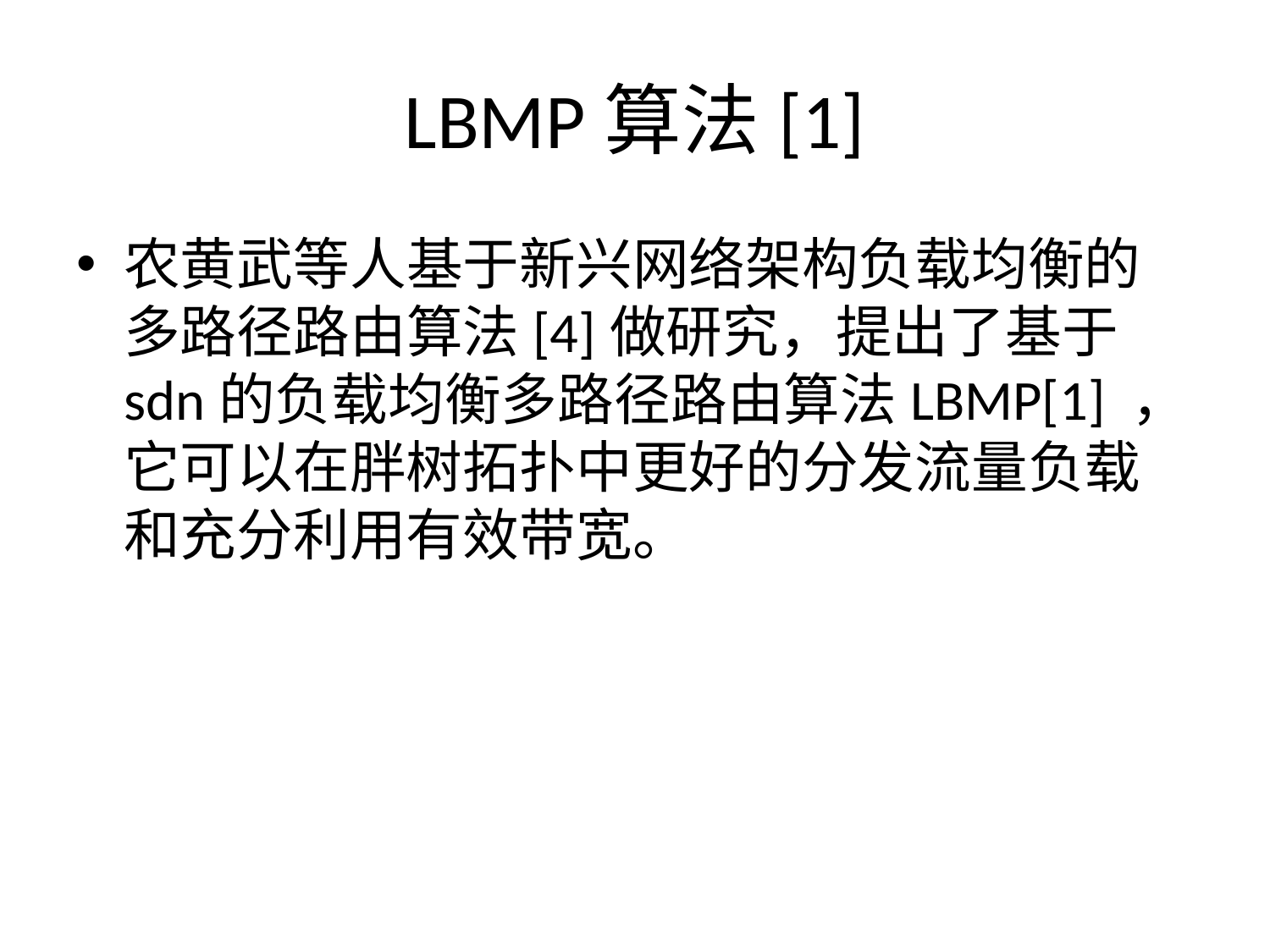

# LBMP算法[1]
农黄武等人基于新兴网络架构负载均衡的多路径路由算法[4]做研究，提出了基于sdn的负载均衡多路径路由算法LBMP[1] ，它可以在胖树拓扑中更好的分发流量负载和充分利用有效带宽。